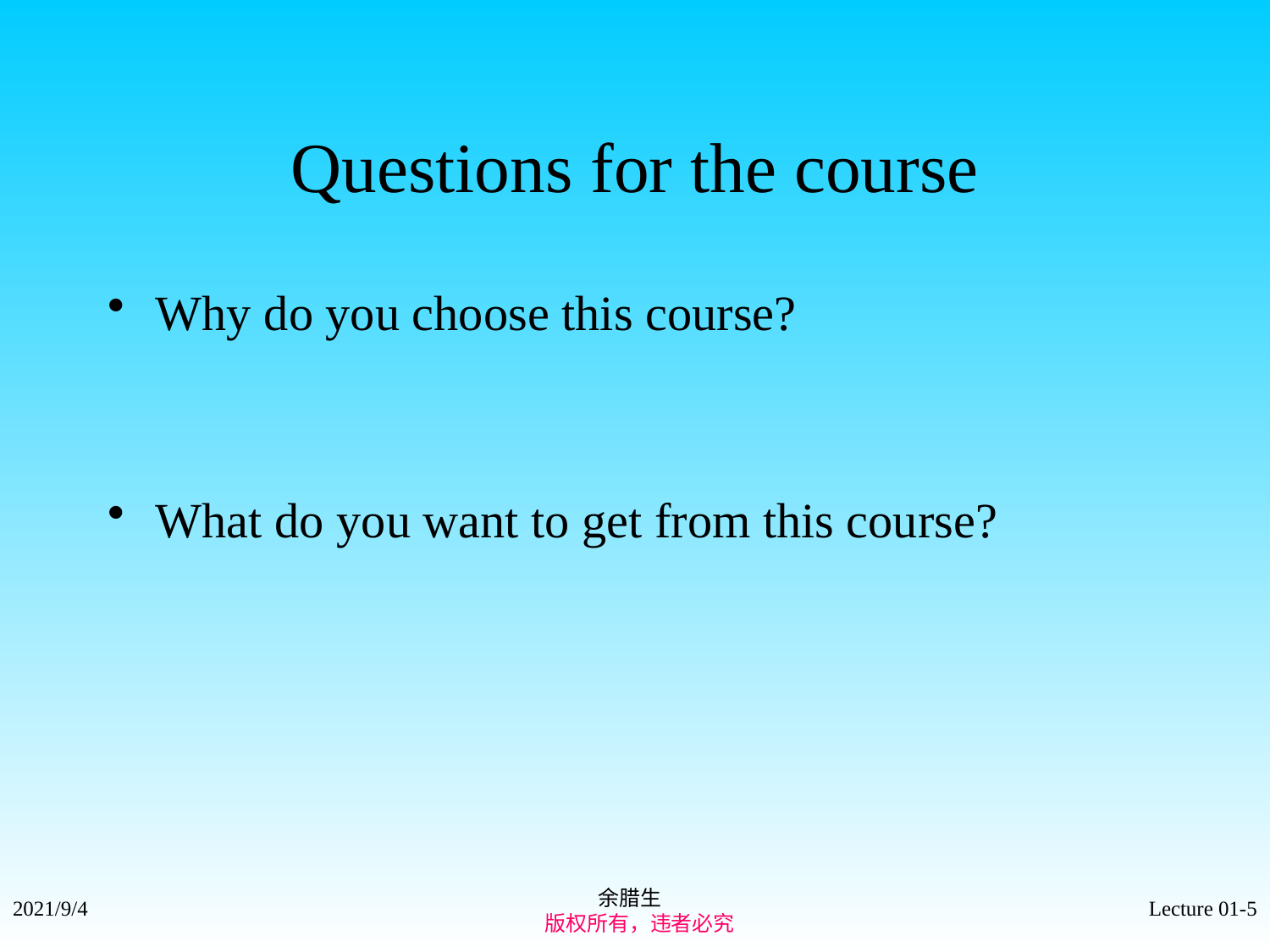

# Questions for the course
Why do you choose this course?

What do you want to get from this course?

余腊生
 版权所有，违者必究
2021/9/4
Lecture 01-5